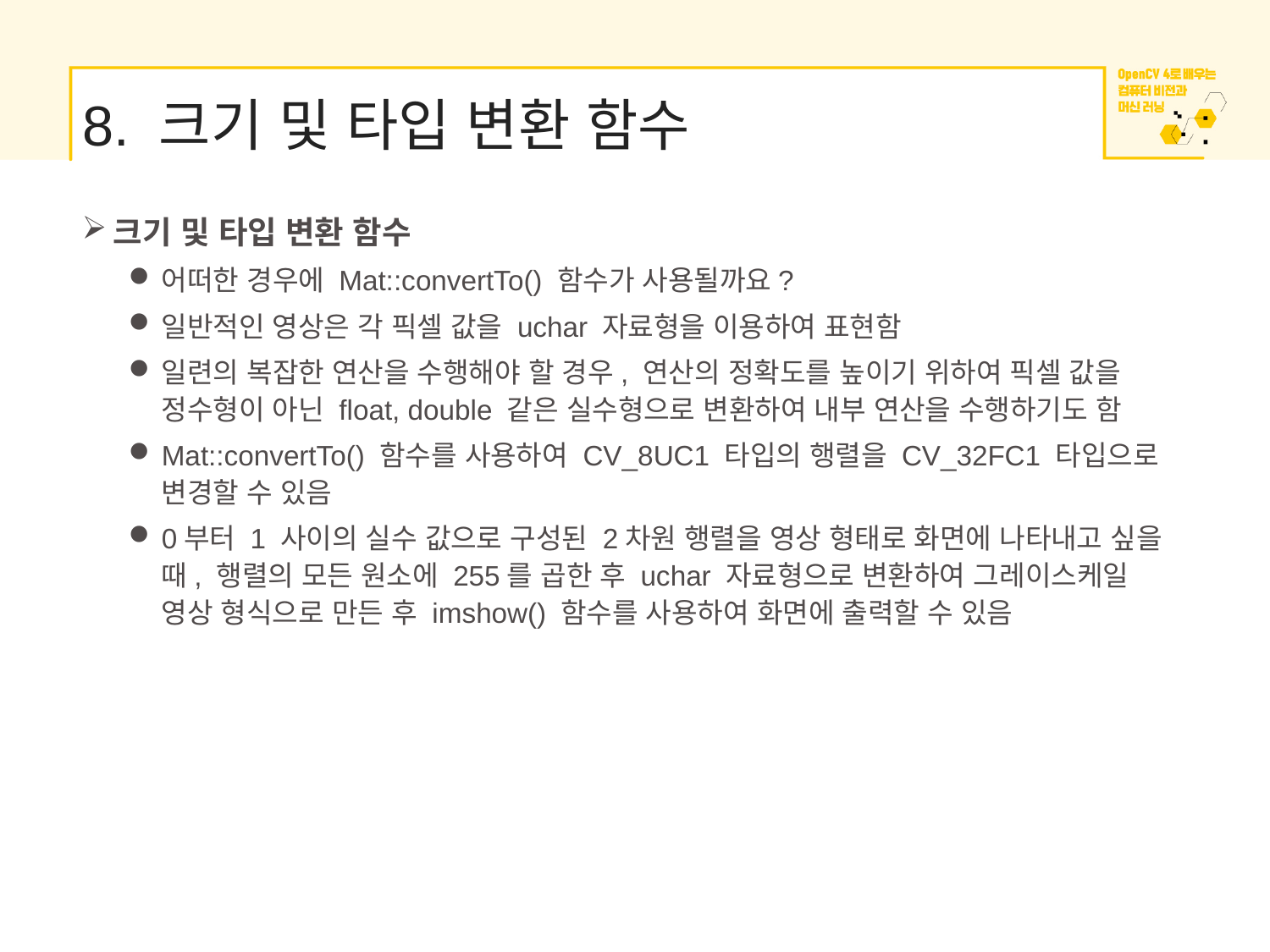

# 8. 크기 및 타입 변환 함수
크기 및 타입 변환 함수
어떠한 경우에 Mat::convertTo() 함수가 사용될까요?
일반적인 영상은 각 픽셀 값을 uchar 자료형을 이용하여 표현함
일련의 복잡한 연산을 수행해야 할 경우, 연산의 정확도를 높이기 위하여 픽셀 값을 정수형이 아닌 float, double 같은 실수형으로 변환하여 내부 연산을 수행하기도 함
Mat::convertTo() 함수를 사용하여 CV_8UC1 타입의 행렬을 CV_32FC1 타입으로 변경할 수 있음
0부터 1 사이의 실수 값으로 구성된 2차원 행렬을 영상 형태로 화면에 나타내고 싶을 때, 행렬의 모든 원소에 255를 곱한 후 uchar 자료형으로 변환하여 그레이스케일 영상 형식으로 만든 후 imshow() 함수를 사용하여 화면에 출력할 수 있음